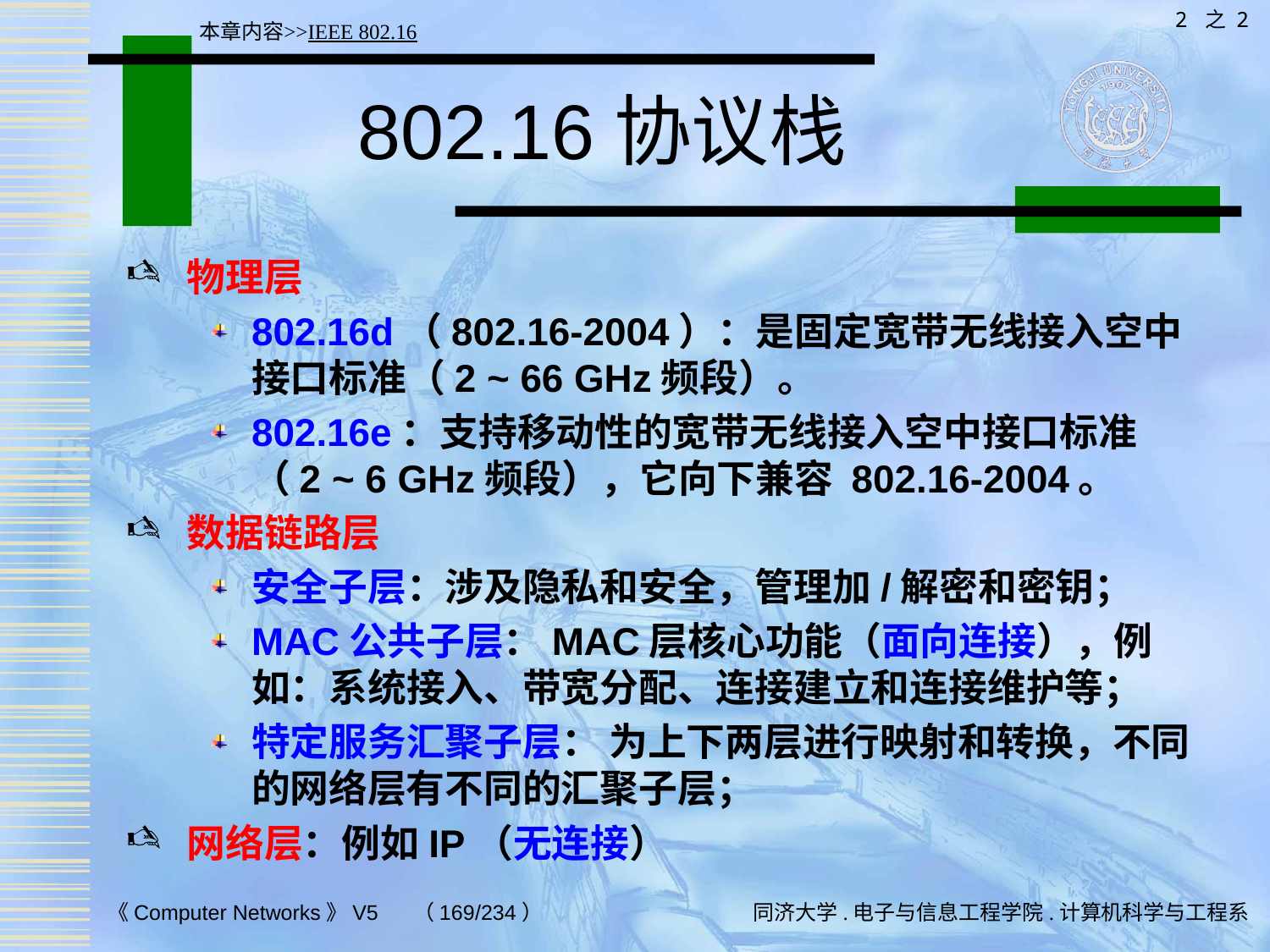

2 之 2
本章内容>>IEEE 802.16
# 802.16协议栈
物理层
802.16d（802.16-2004）：是固定宽带无线接入空中接口标准（2 ~ 66 GHz频段）。
802.16e：支持移动性的宽带无线接入空中接口标准（2 ~ 6 GHz频段），它向下兼容 802.16-2004。
数据链路层
安全子层：涉及隐私和安全，管理加/解密和密钥；
MAC公共子层：MAC层核心功能（面向连接），例如：系统接入、带宽分配、连接建立和连接维护等；
特定服务汇聚子层： 为上下两层进行映射和转换，不同的网络层有不同的汇聚子层；
网络层：例如IP（无连接）